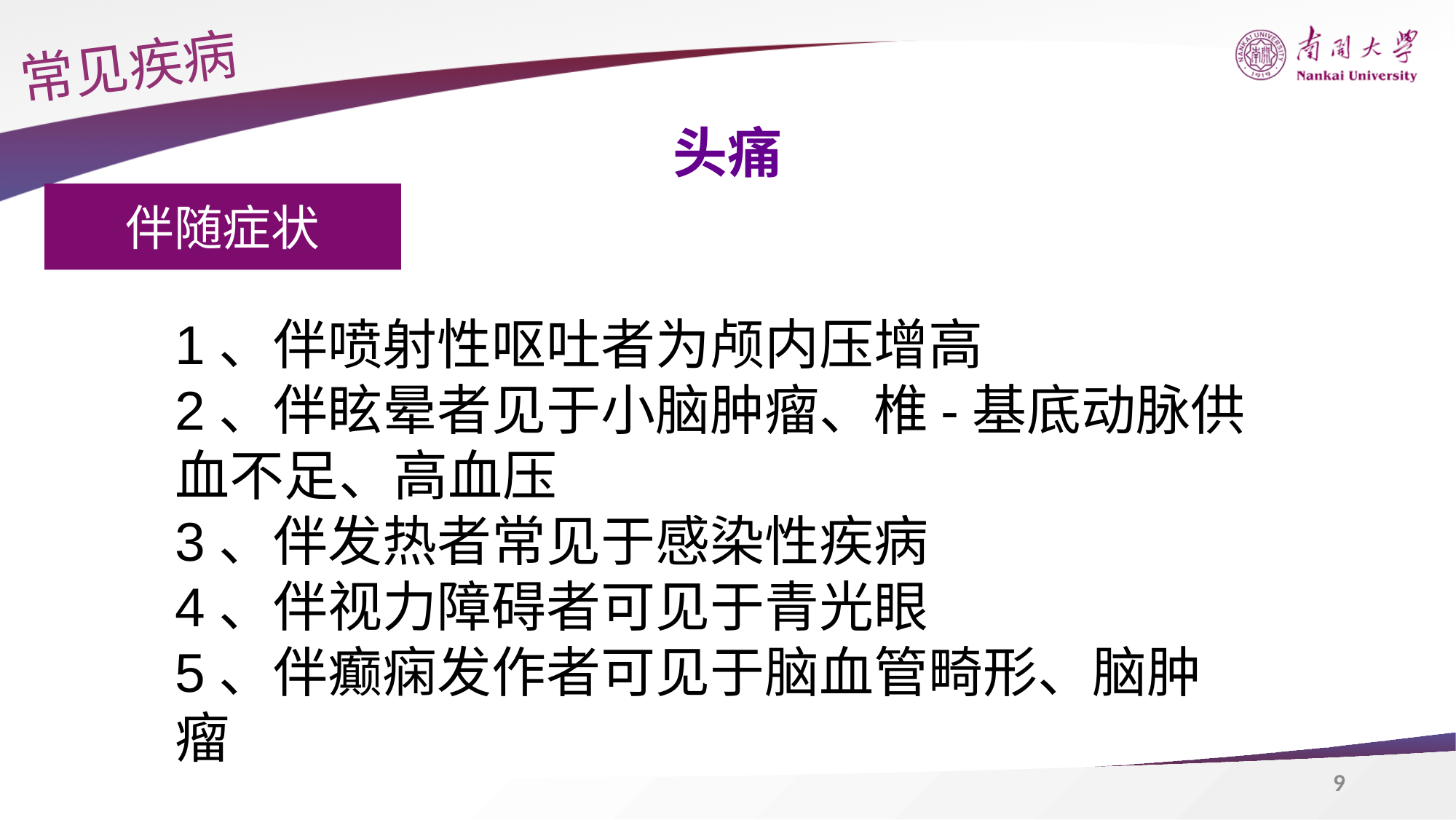

常见疾病
头痛
伴随症状
1、伴喷射性呕吐者为颅内压增高
2、伴眩晕者见于小脑肿瘤、椎-基底动脉供血不足、高血压
3、伴发热者常见于感染性疾病
4、伴视力障碍者可见于青光眼
5、伴癫痫发作者可见于脑血管畸形、脑肿瘤

9